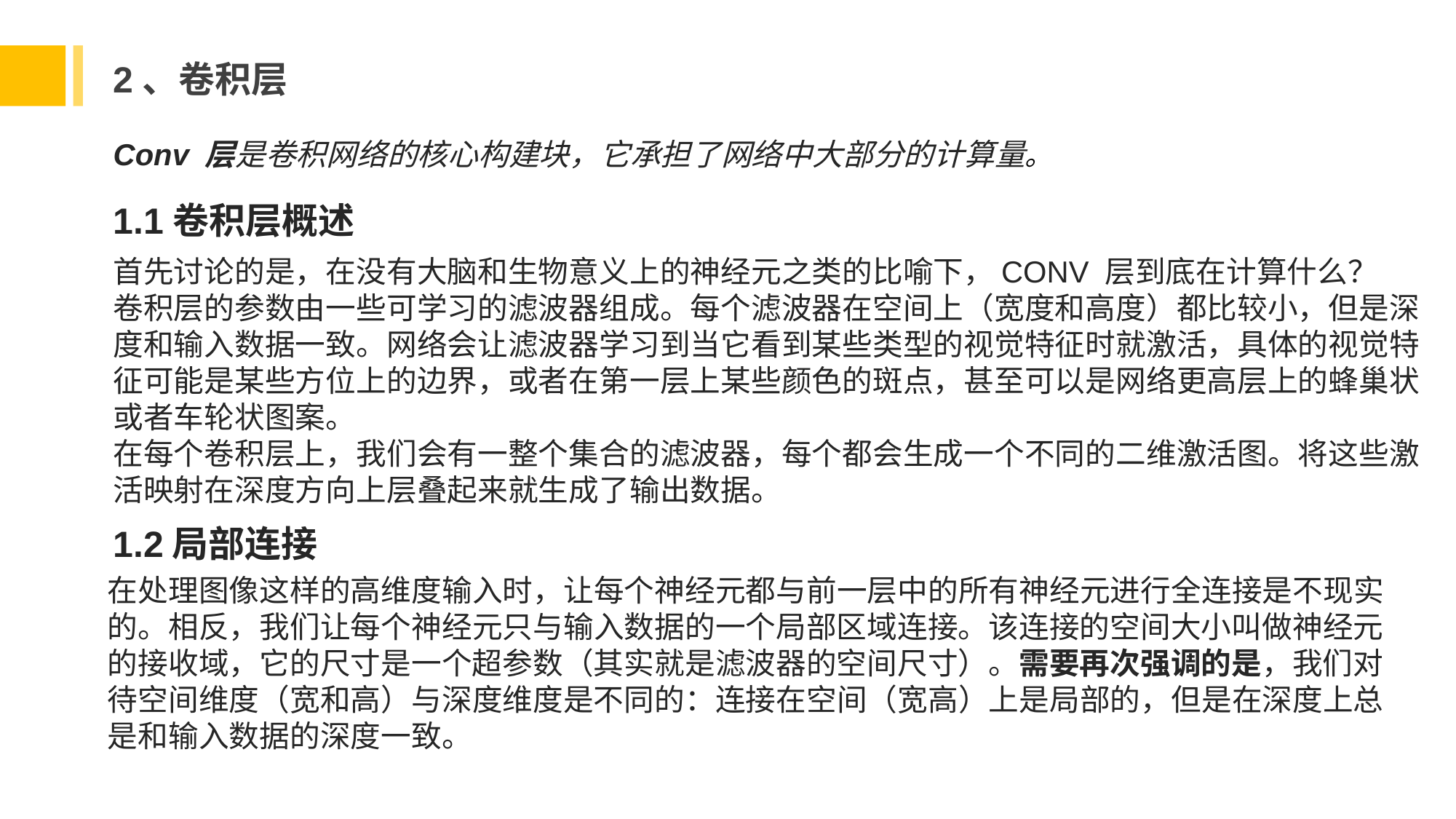

2、卷积层
Conv 层是卷积网络的核心构建块，它承担了网络中大部分的计算量。
1.1卷积层概述
首先讨论的是，在没有大脑和生物意义上的神经元之类的比喻下，CONV 层到底在计算什么？
卷积层的参数由一些可学习的滤波器组成。每个滤波器在空间上（宽度和高度）都比较小，但是深度和输入数据一致。网络会让滤波器学习到当它看到某些类型的视觉特征时就激活，具体的视觉特征可能是某些方位上的边界，或者在第一层上某些颜色的斑点，甚至可以是网络更高层上的蜂巢状或者车轮状图案。
在每个卷积层上，我们会有一整个集合的滤波器，每个都会生成一个不同的二维激活图。将这些激活映射在深度方向上层叠起来就生成了输出数据。
1.2局部连接
在处理图像这样的高维度输入时，让每个神经元都与前一层中的所有神经元进行全连接是不现实的。相反，我们让每个神经元只与输入数据的一个局部区域连接。该连接的空间大小叫做神经元的接收域，它的尺寸是一个超参数（其实就是滤波器的空间尺寸）。需要再次强调的是，我们对待空间维度（宽和高）与深度维度是不同的：连接在空间（宽高）上是局部的，但是在深度上总是和输入数据的深度一致。